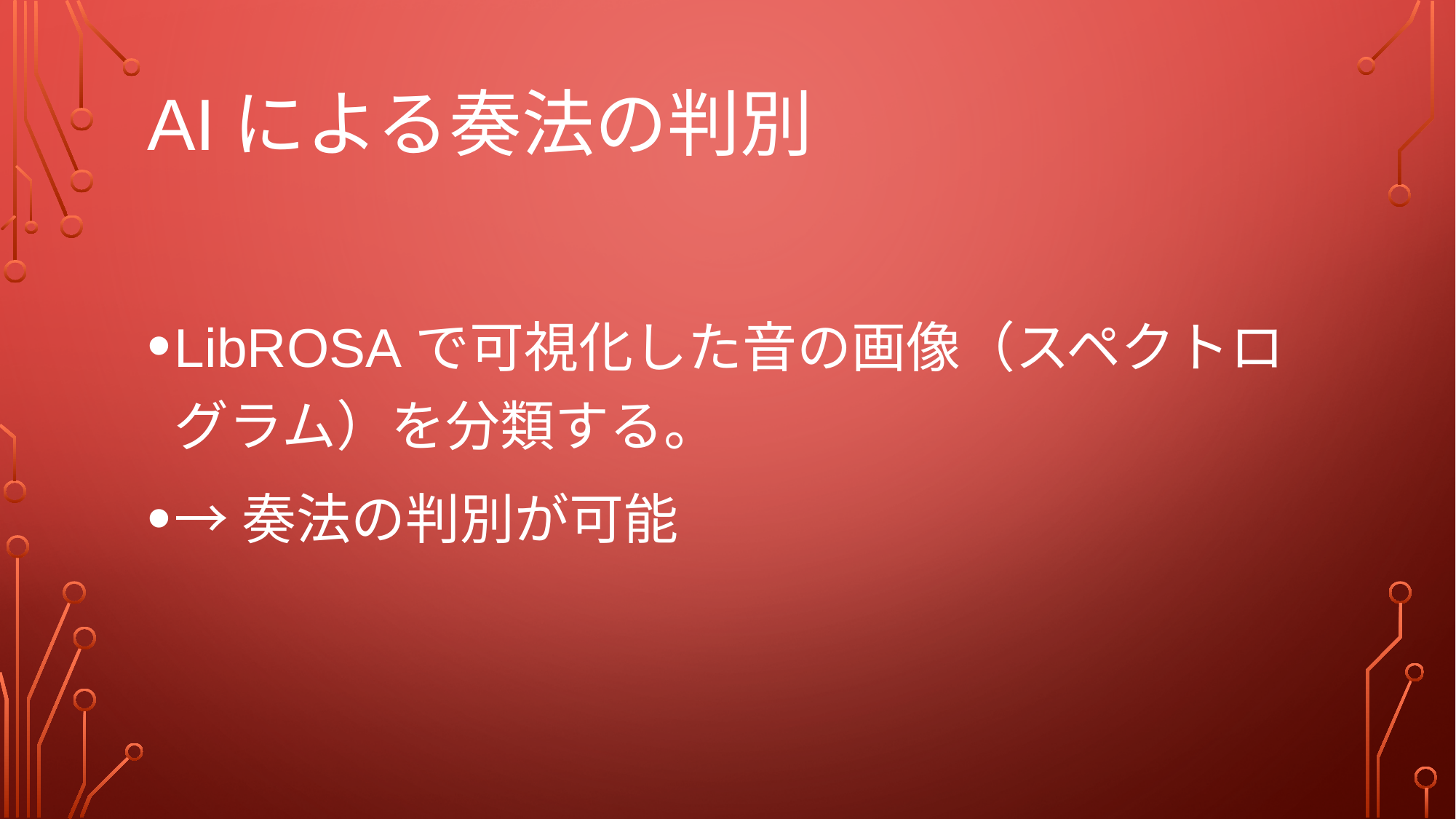

# AIによる奏法の判別
LibROSAで可視化した音の画像（スペクトログラム）を分類する。
→奏法の判別が可能